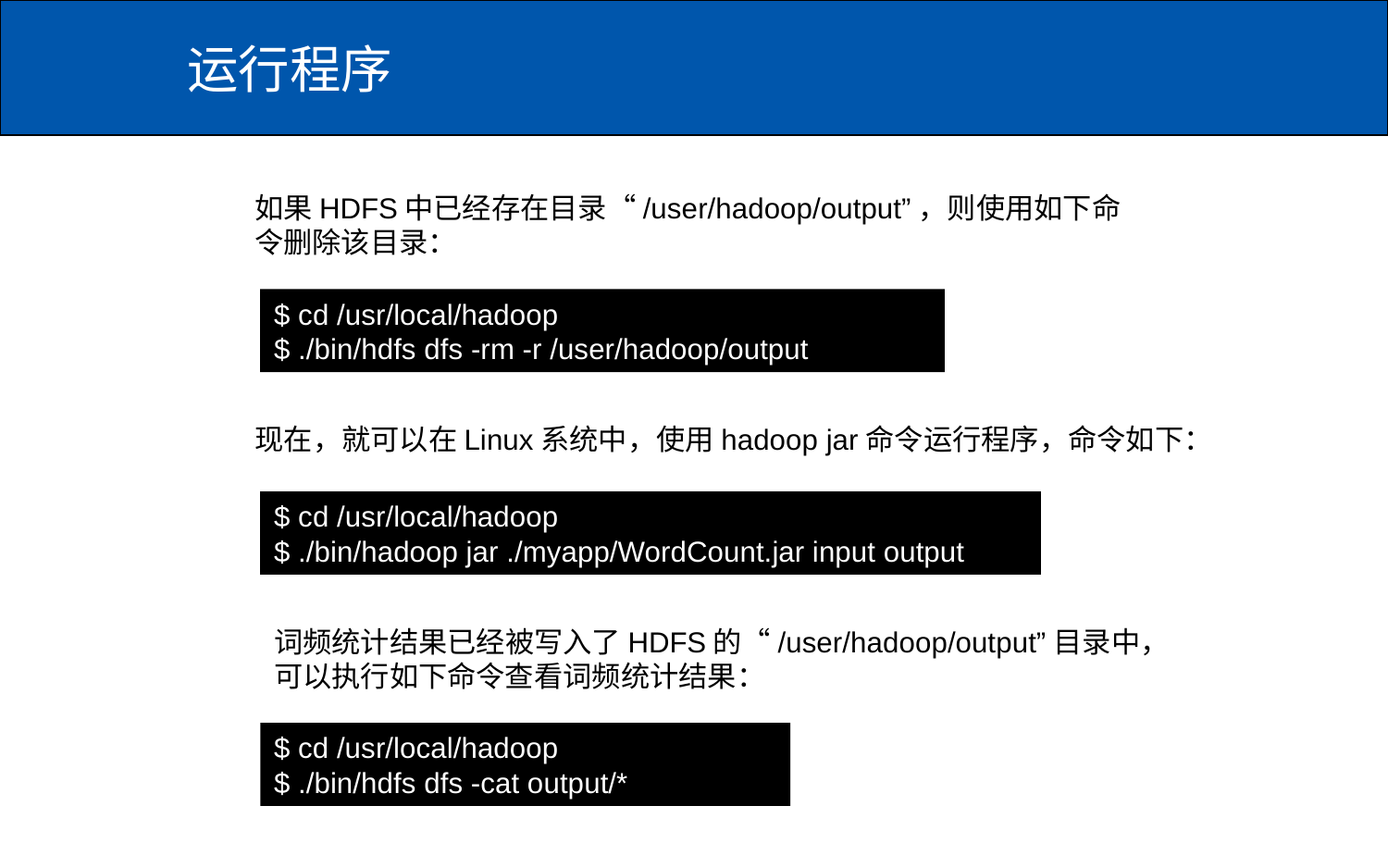

# 运行程序
如果HDFS中已经存在目录“/user/hadoop/output”，则使用如下命令删除该目录：
$ cd /usr/local/hadoop
$ ./bin/hdfs dfs -rm -r /user/hadoop/output
现在，就可以在Linux系统中，使用hadoop jar命令运行程序，命令如下：
$ cd /usr/local/hadoop
$ ./bin/hadoop jar ./myapp/WordCount.jar input output
词频统计结果已经被写入了HDFS的“/user/hadoop/output”目录中，可以执行如下命令查看词频统计结果：
$ cd /usr/local/hadoop
$ ./bin/hdfs dfs -cat output/*